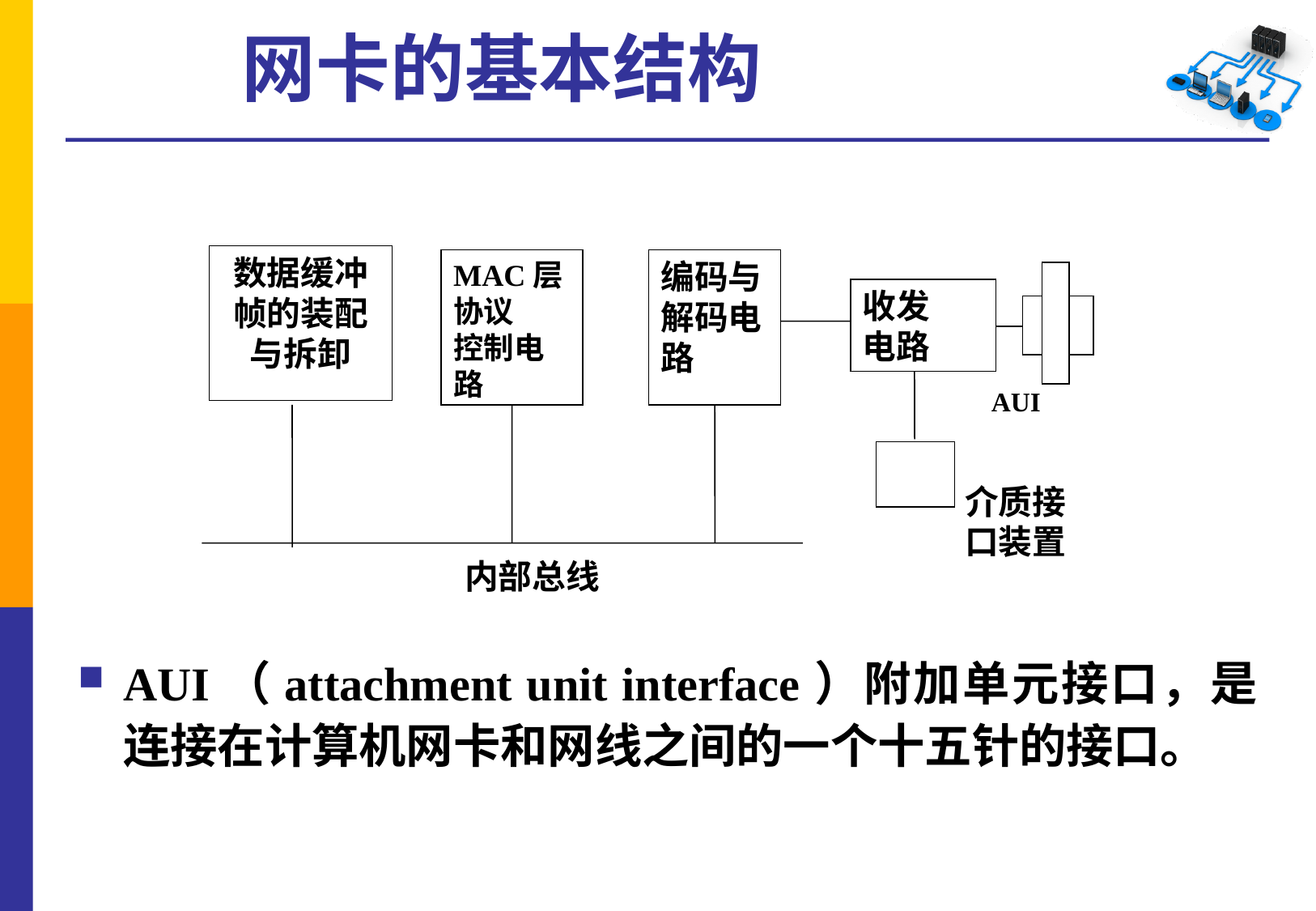

# 网卡的基本结构
数据缓冲帧的装配与拆卸
MAC层协议
控制电路
编码与解码电路

收发
电路

AUI

介质接口装置

内部总线
AUI（attachment unit interface）附加单元接口，是连接在计算机网卡和网线之间的一个十五针的接口。